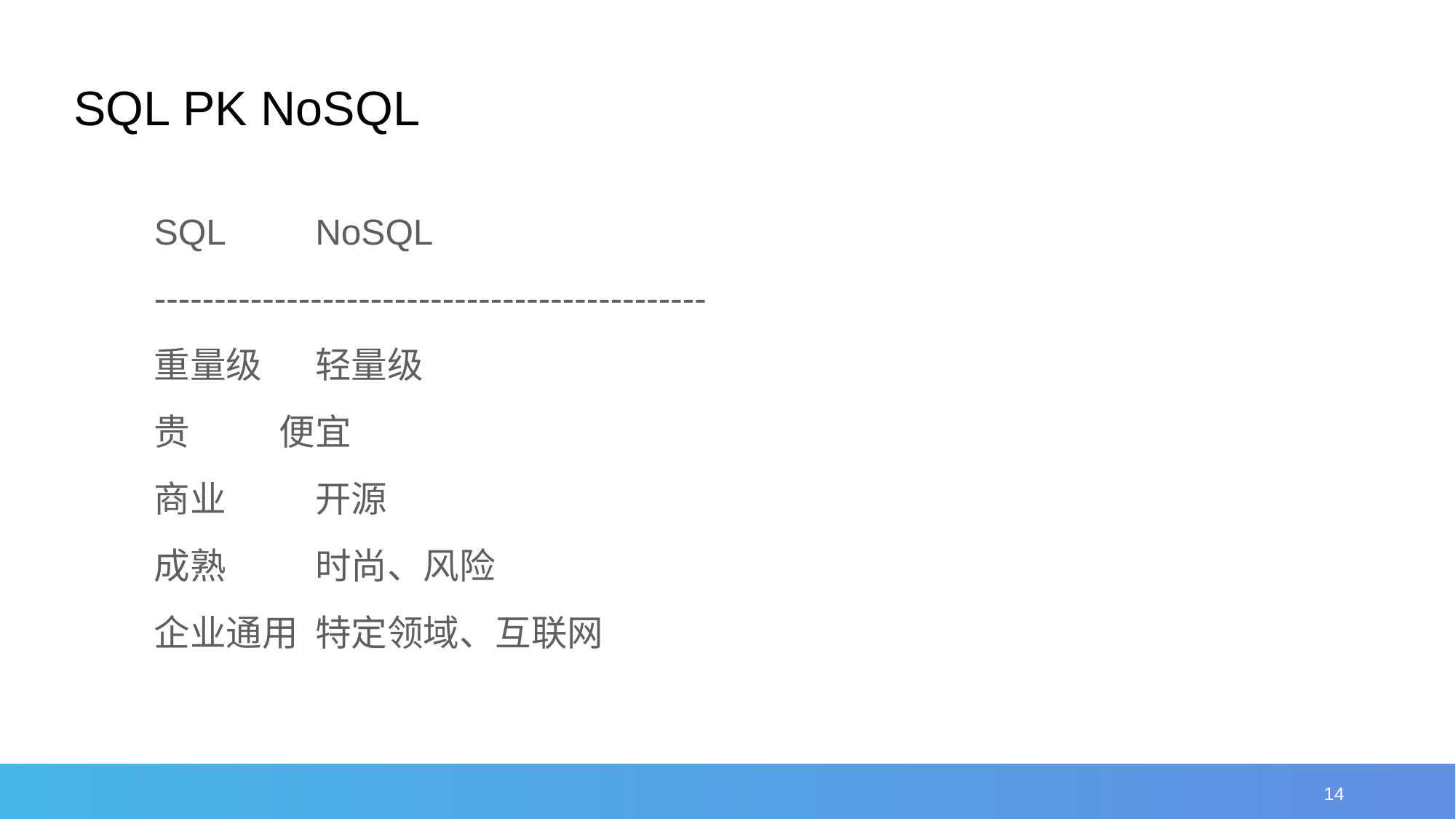

SQL PK NoSQL
SQL			NoSQL
----------------------------------------------
重量级		轻量级
贵			         便宜
商业			开源
成熟			时尚、风险
企业通用		特定领域、互联网
14